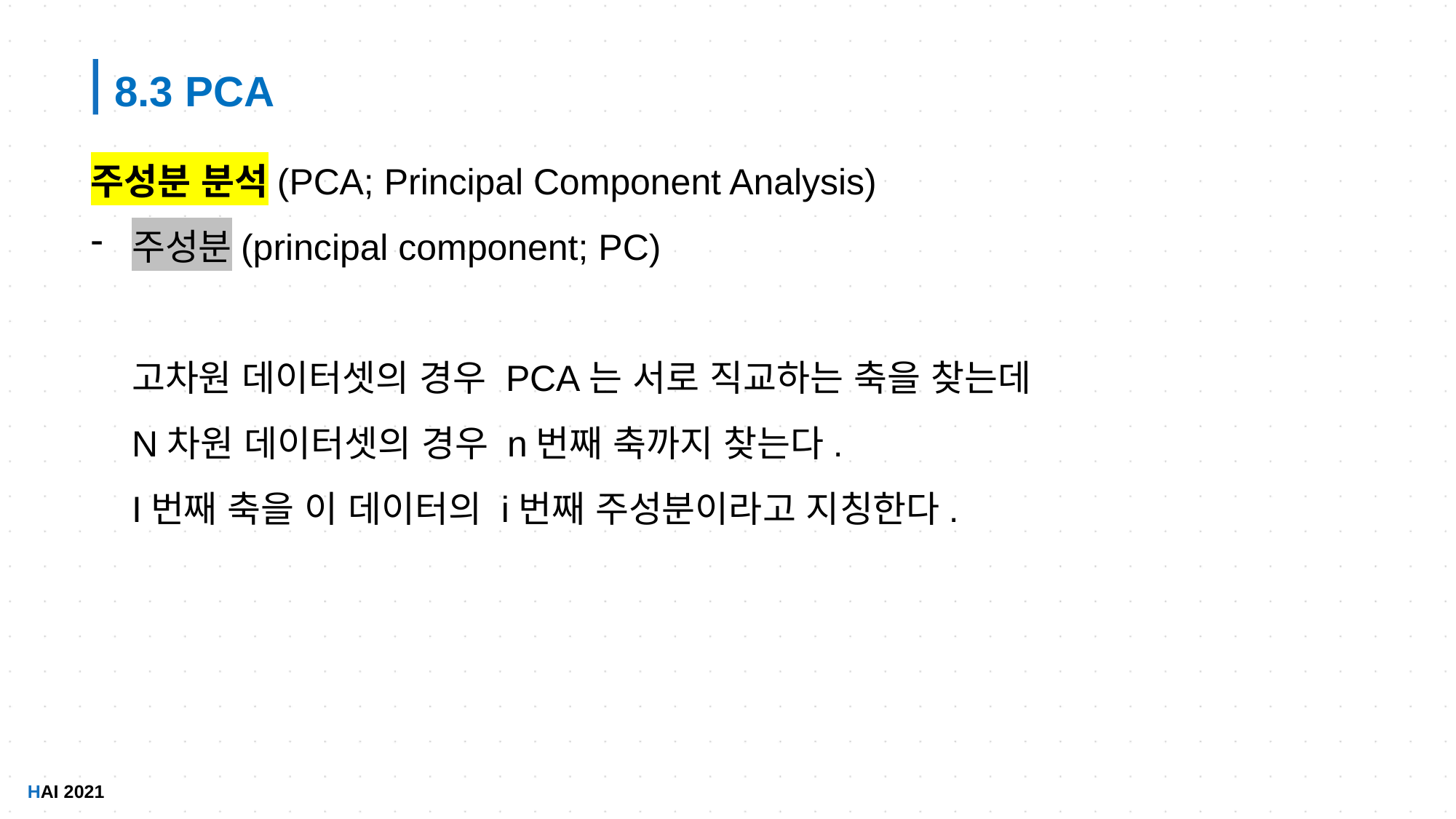

8.3 PCA
주성분 분석(PCA; Principal Component Analysis)
주성분(principal component; PC)
고차원 데이터셋의 경우 PCA는 서로 직교하는 축을 찾는데
N차원 데이터셋의 경우 n번째 축까지 찾는다.
I번째 축을 이 데이터의 i번째 주성분이라고 지칭한다.
HAI 2021